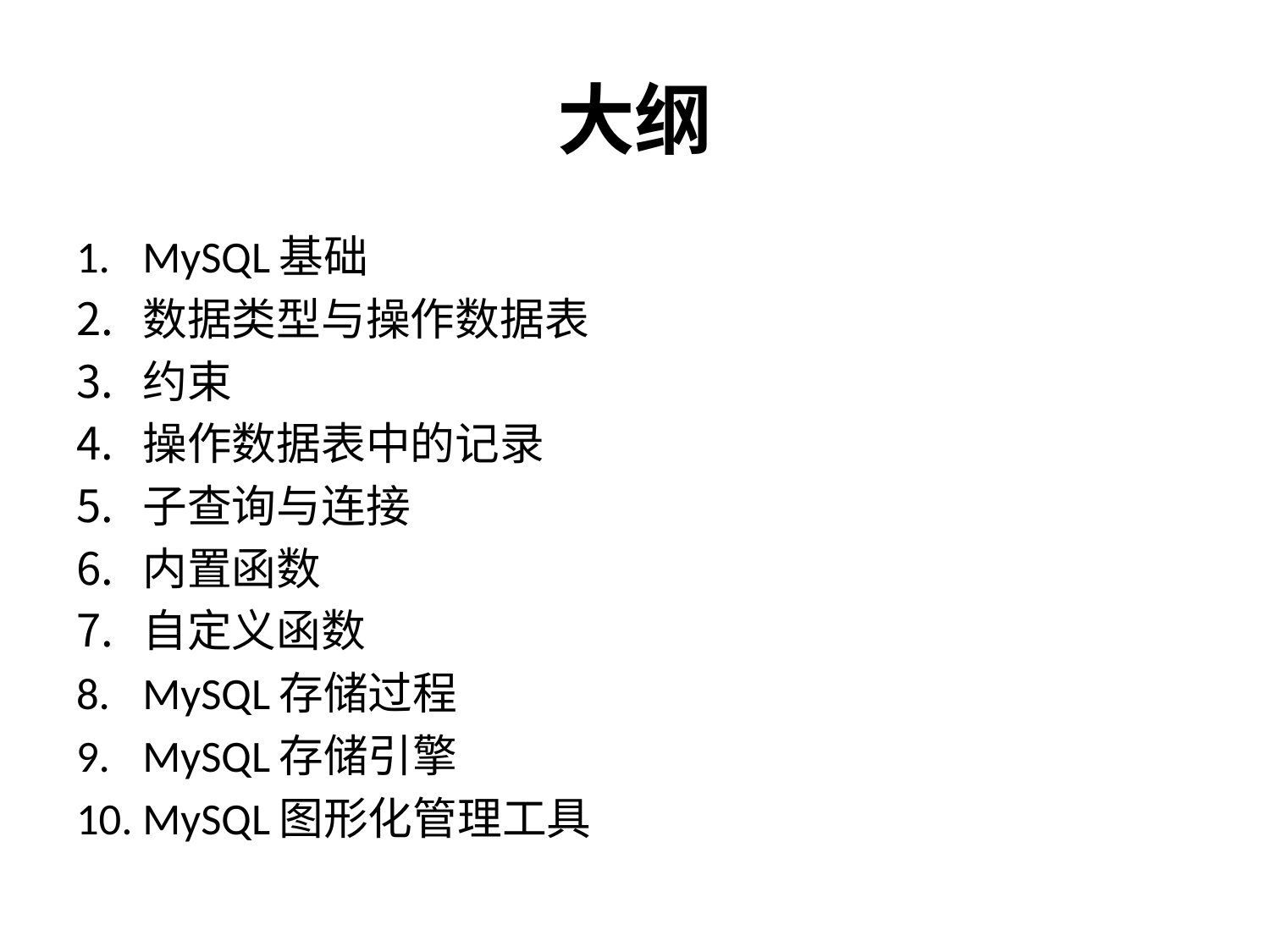

# 大纲
MySQL基础
数据类型与操作数据表
约束
操作数据表中的记录
子查询与连接
内置函数
自定义函数
MySQL存储过程
MySQL存储引擎
MySQL图形化管理工具